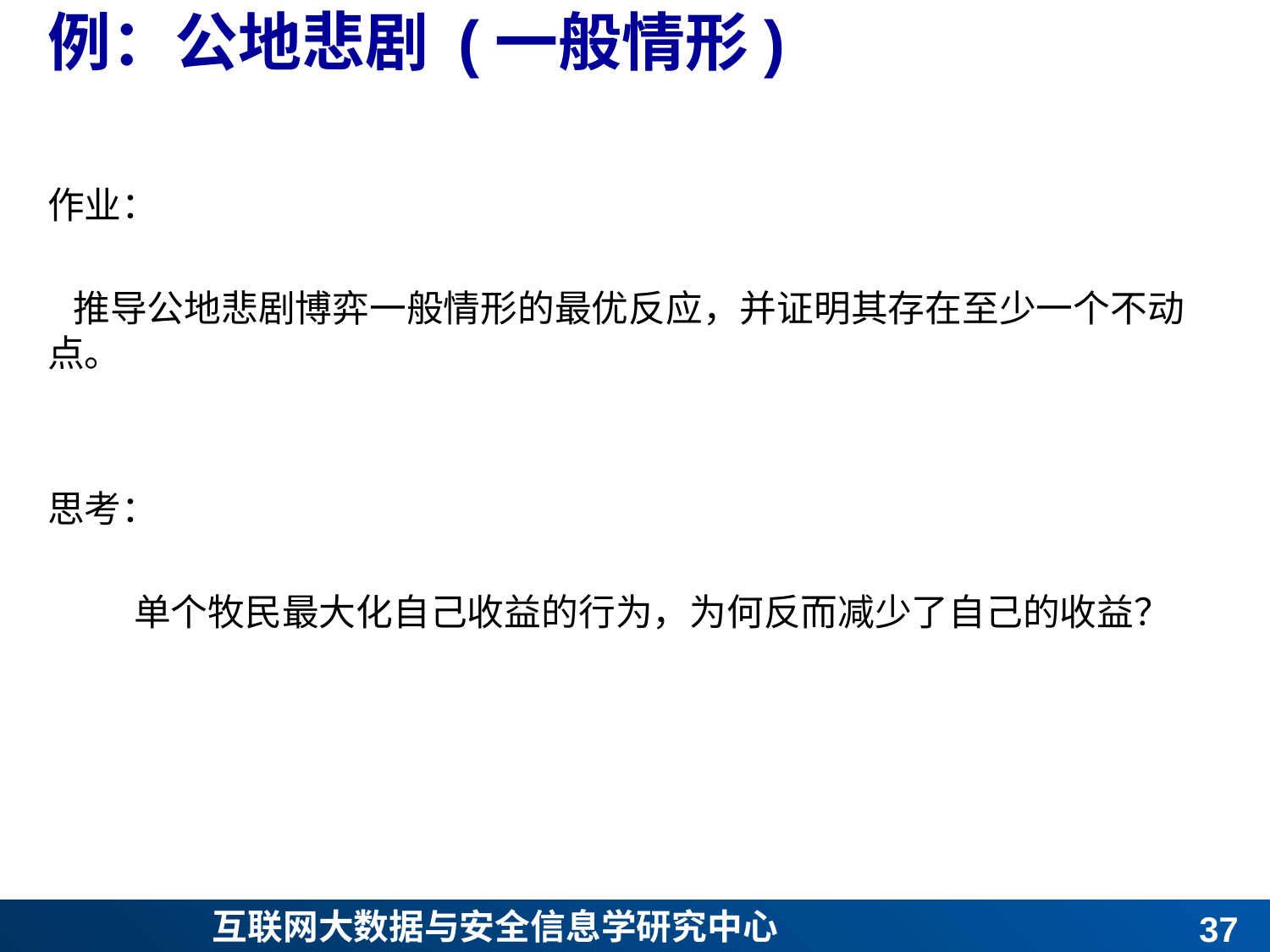

# 例：公地悲剧 (一般情形)

作业：

  推导公地悲剧博弈一般情形的最优反应，并证明其存在至少一个不动点。

思考：

单个牧民最大化自己收益的行为，为何反而减少了自己的收益？

37